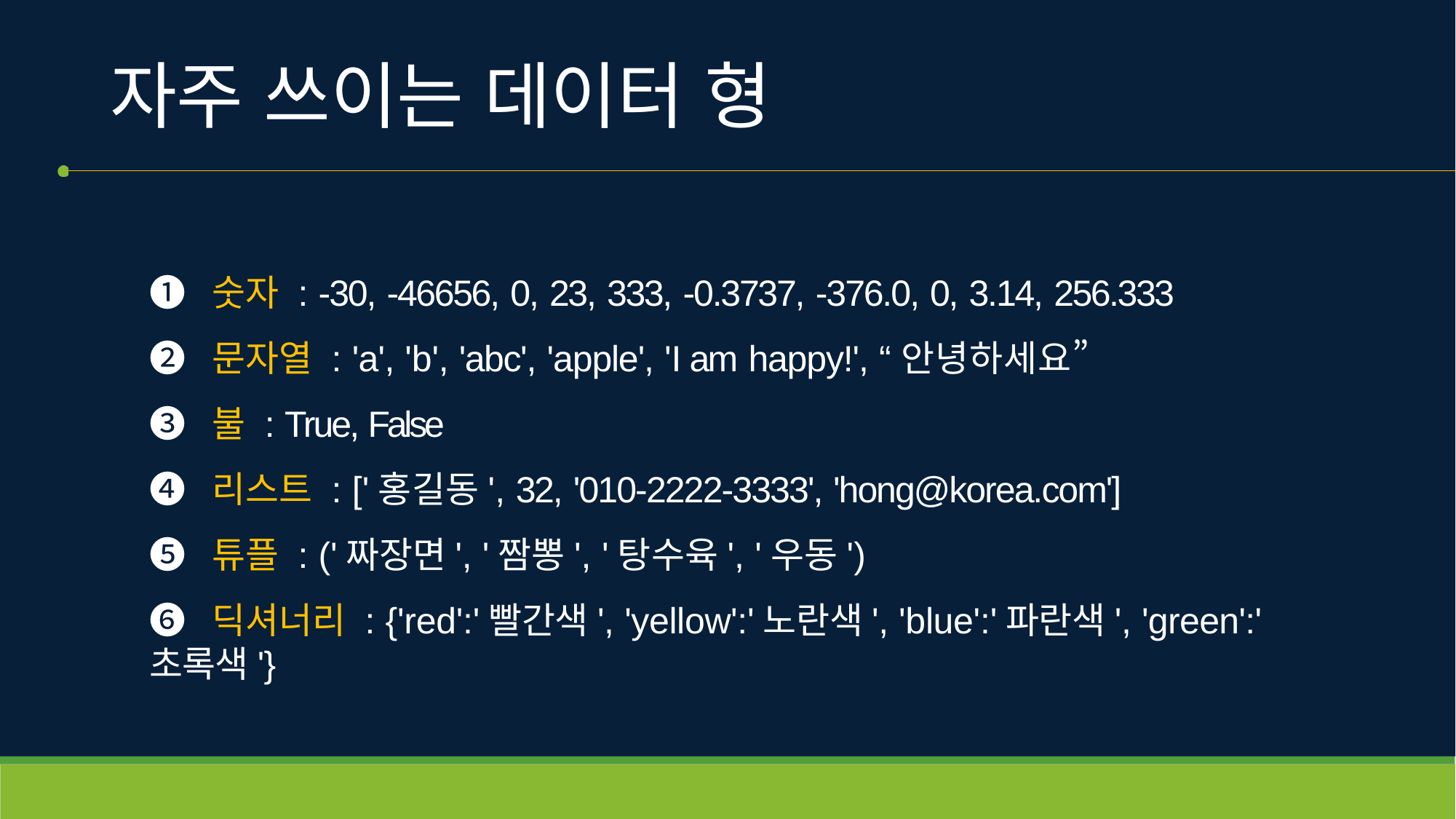

# 자주 쓰이는 데이터 형

❶ 숫자 : -30, -46656, 0, 23, 333, -0.3737, -376.0, 0, 3.14, 256.333
❷ 문자열 : 'a', 'b', 'abc', 'apple', 'I am happy!', “안녕하세요”
❸ 불 : True, False
❹ 리스트 : ['홍길동', 32, '010-2222-3333', 'hong@korea.com']
❺ 튜플 : ('짜장면', '짬뽕', '탕수육', '우동')
❻ 딕셔너리 : {'red':'빨간색', 'yellow':'노란색', 'blue':'파란색', 'green':'초록색'}